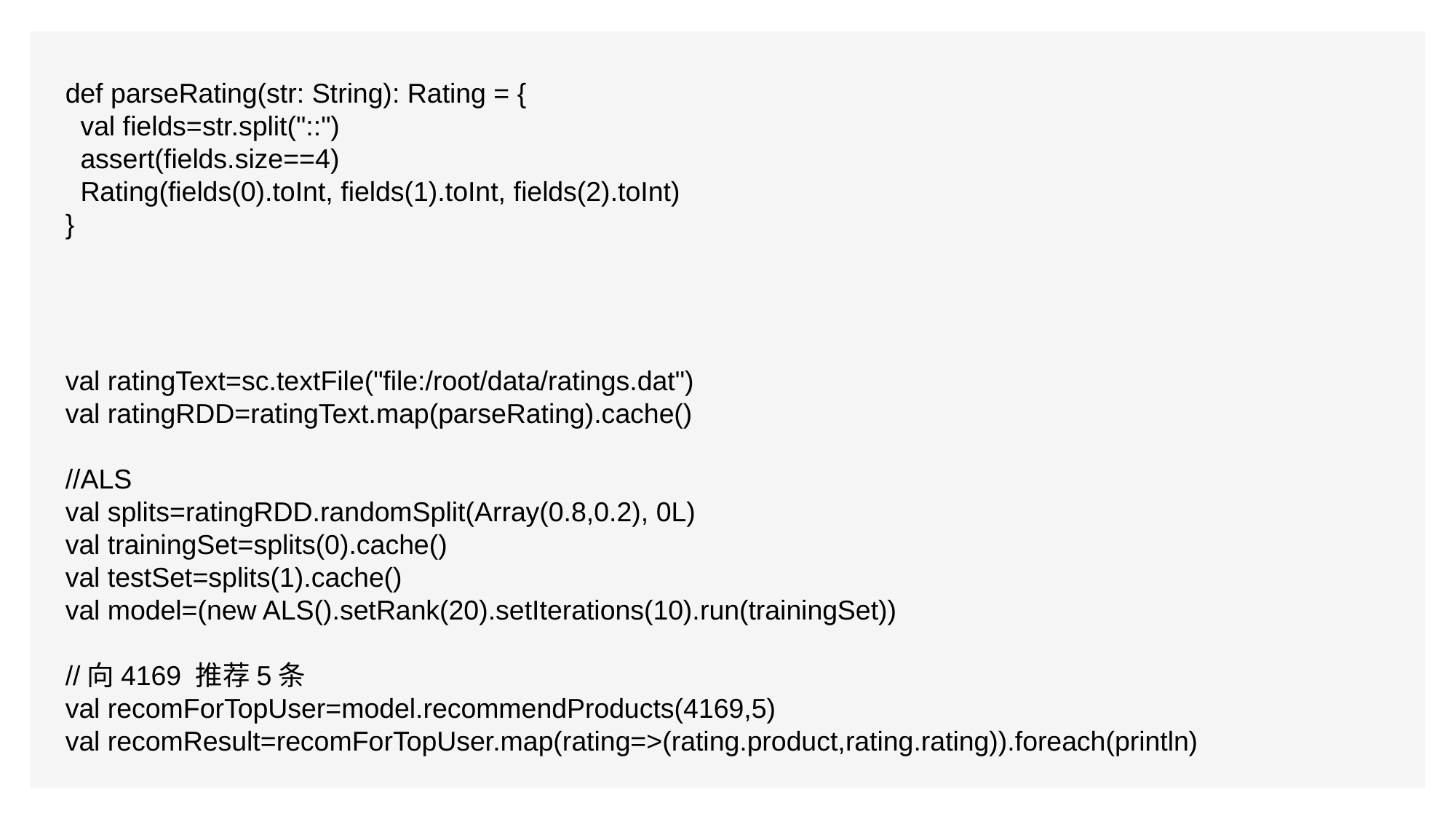

def parseRating(str: String): Rating = {
  val fields=str.split("::")
  assert(fields.size==4)
  Rating(fields(0).toInt, fields(1).toInt, fields(2).toInt)
}
val ratingText=sc.textFile("file:/root/data/ratings.dat")
val ratingRDD=ratingText.map(parseRating).cache()

//ALS
val splits=ratingRDD.randomSplit(Array(0.8,0.2), 0L)
val trainingSet=splits(0).cache()
val testSet=splits(1).cache()
val model=(new ALS().setRank(20).setIterations(10).run(trainingSet))

//向4169 推荐5条
val recomForTopUser=model.recommendProducts(4169,5)
val recomResult=recomForTopUser.map(rating=>(rating.product,rating.rating)).foreach(println)